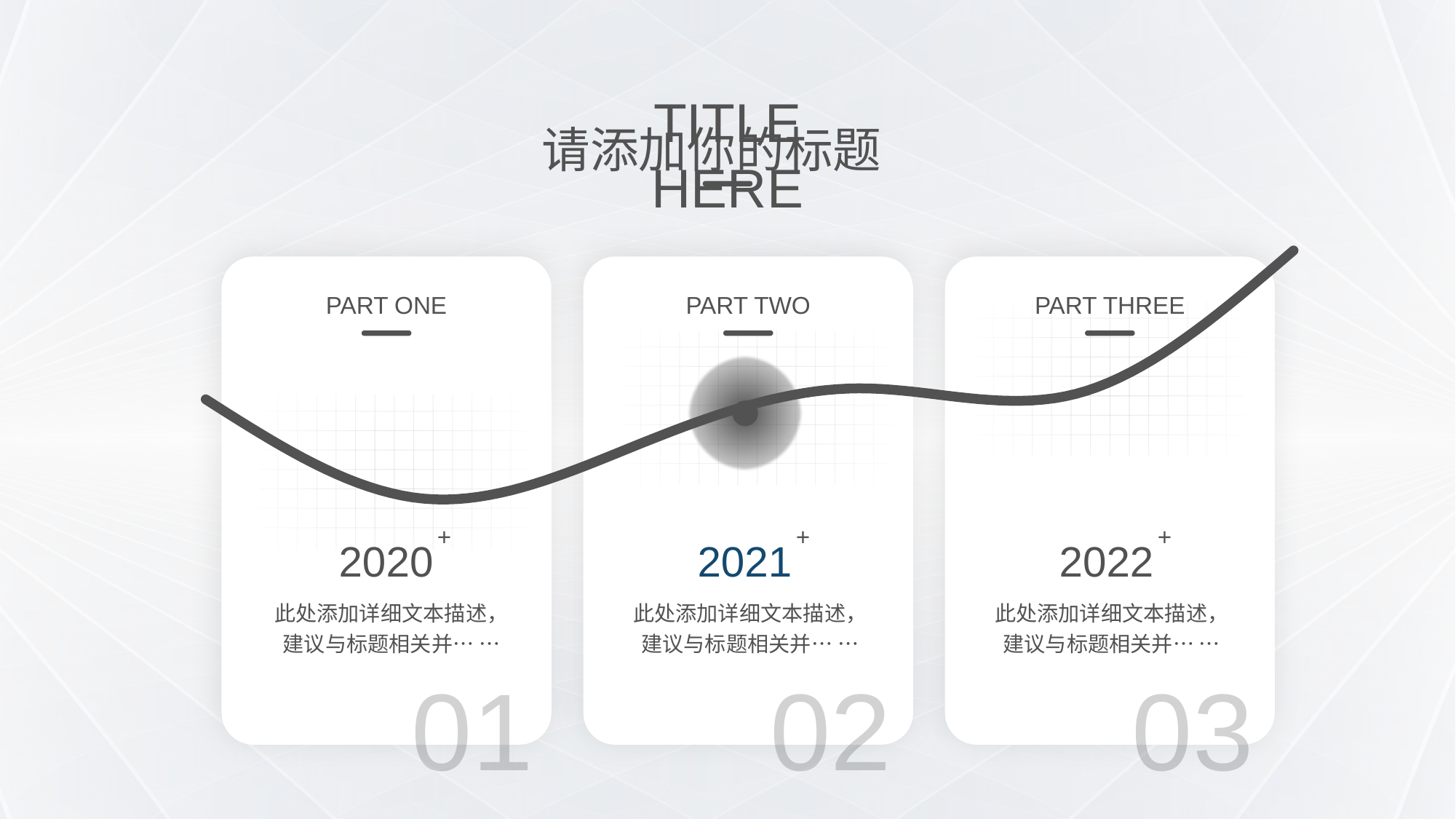

TITLE HERE
请添加你的标题

### Chart

| Category | 系列 1 |
|---|---|
| 类别 1 | 4.3 |
| 类别 2 | 2.5 |
| 类别 3 | 3.5 |
| 类别 4 | 4.5 |
| 类别 5 | 4.4 |
| 类别 6 | 7.0 |

PART ONE
PART TWO
PART THREE

+
+
+
2020
2021
2022
此处添加详细文本描述，建议与标题相关并… …
此处添加详细文本描述，建议与标题相关并… …
此处添加详细文本描述，建议与标题相关并… …
01
02
03